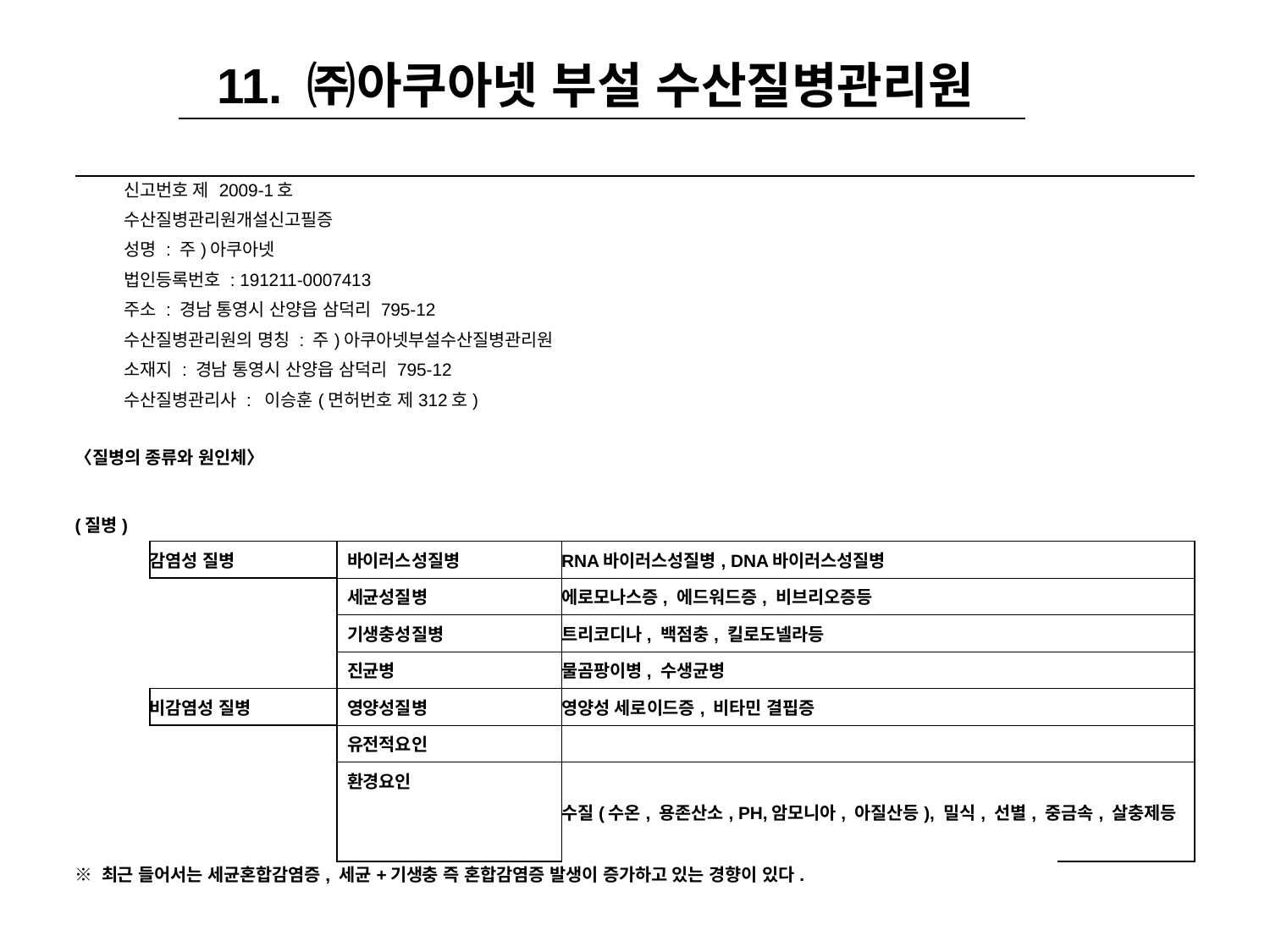

| 11. ㈜아쿠아넷 부설 수산질병관리원 |
| --- |
| 신고번호 제 2009-1호 |  |  |  |  |  |  |
| --- | --- | --- | --- | --- | --- | --- |
| 수산질병관리원개설신고필증 |  |  |  |  |  |  |
| 성명 : 주)아쿠아넷 |  |  |  |  |  |  |
| 법인등록번호 : 191211-0007413 |  |  |  |  |  |  |
| 주소 : 경남 통영시 산양읍 삼덕리 795-12 |  |  |  |  |  |  |
| 수산질병관리원의 명칭 : 주)아쿠아넷부설수산질병관리원 |  |  |  |  |  |  |
| 소재지 : 경남 통영시 산양읍 삼덕리 795-12 |  |  |  |  |  |  |
| 수산질병관리사 : 이승훈(면허번호 제312호) |  |  |  |  |  |  |
|  |  |  |  |  |  |  |
| 〈질병의 종류와 원인체〉 |  |  |  |  |  |  |
|  |  |  |  |  |  |  |
| (질병) |  |  |  |  |  |  |
|  | 감염성 질병 |  | 바이러스성질병 | RNA바이러스성질병, DNA바이러스성질병 |  |  |
|  |  |  | 세균성질병 | 에로모나스증, 에드워드증, 비브리오증등 |  |  |
|  |  |  | 기생충성질병 | 트리코디나, 백점충, 킬로도넬라등 |  |  |
|  |  |  | 진균병 | 물곰팡이병, 수생균병 |  |  |
|  | 비감염성 질병 |  | 영양성질병 | 영양성 세로이드증, 비타민 결핍증 |  |  |
|  |  |  | 유전적요인 |  |  |  |
|  |  |  | 환경요인 | 수질(수온, 용존산소, PH,암모니아, 아질산등), 밀식, 선별, 중금속, 살충제등 |  |  |
|  |  |  |  |  |  |  |
|  |  |  |  |  |  |  |
| ※ 최근 들어서는 세균혼합감염증, 세균+기생충 즉 혼합감염증 발생이 증가하고 있는 경향이 있다. |  |  |  |  |  |  |